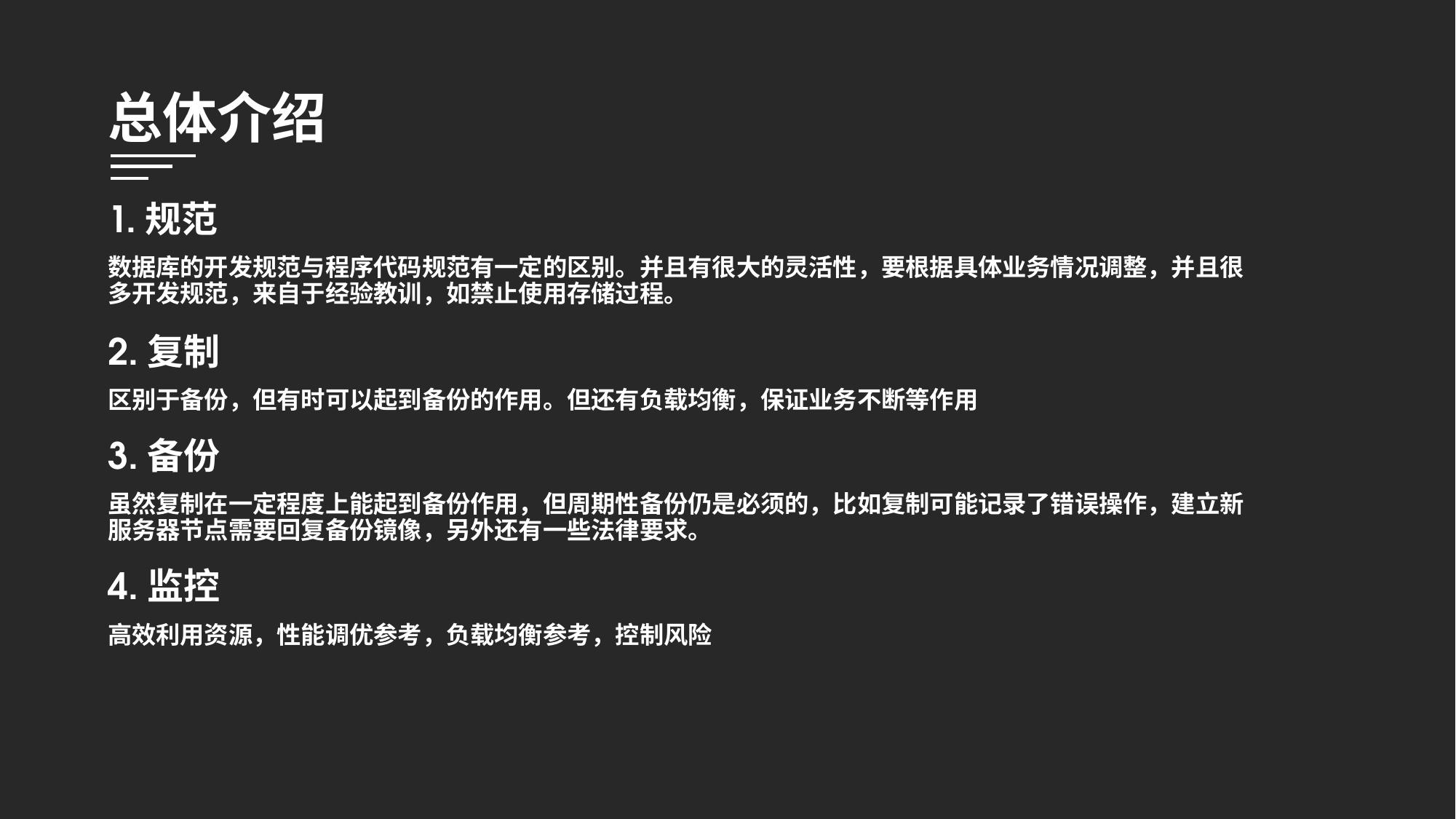

总体介绍
1.规范
数据库的开发规范与程序代码规范有一定的区别。并且有很大的灵活性，要根据具体业务情况调整，并且很多开发规范，来自于经验教训，如禁止使用存储过程。
2.复制
区别于备份，但有时可以起到备份的作用。但还有负载均衡，保证业务不断等作用
3.备份
虽然复制在一定程度上能起到备份作用，但周期性备份仍是必须的，比如复制可能记录了错误操作，建立新服务器节点需要回复备份镜像，另外还有一些法律要求。
4.监控
高效利用资源，性能调优参考，负载均衡参考，控制风险